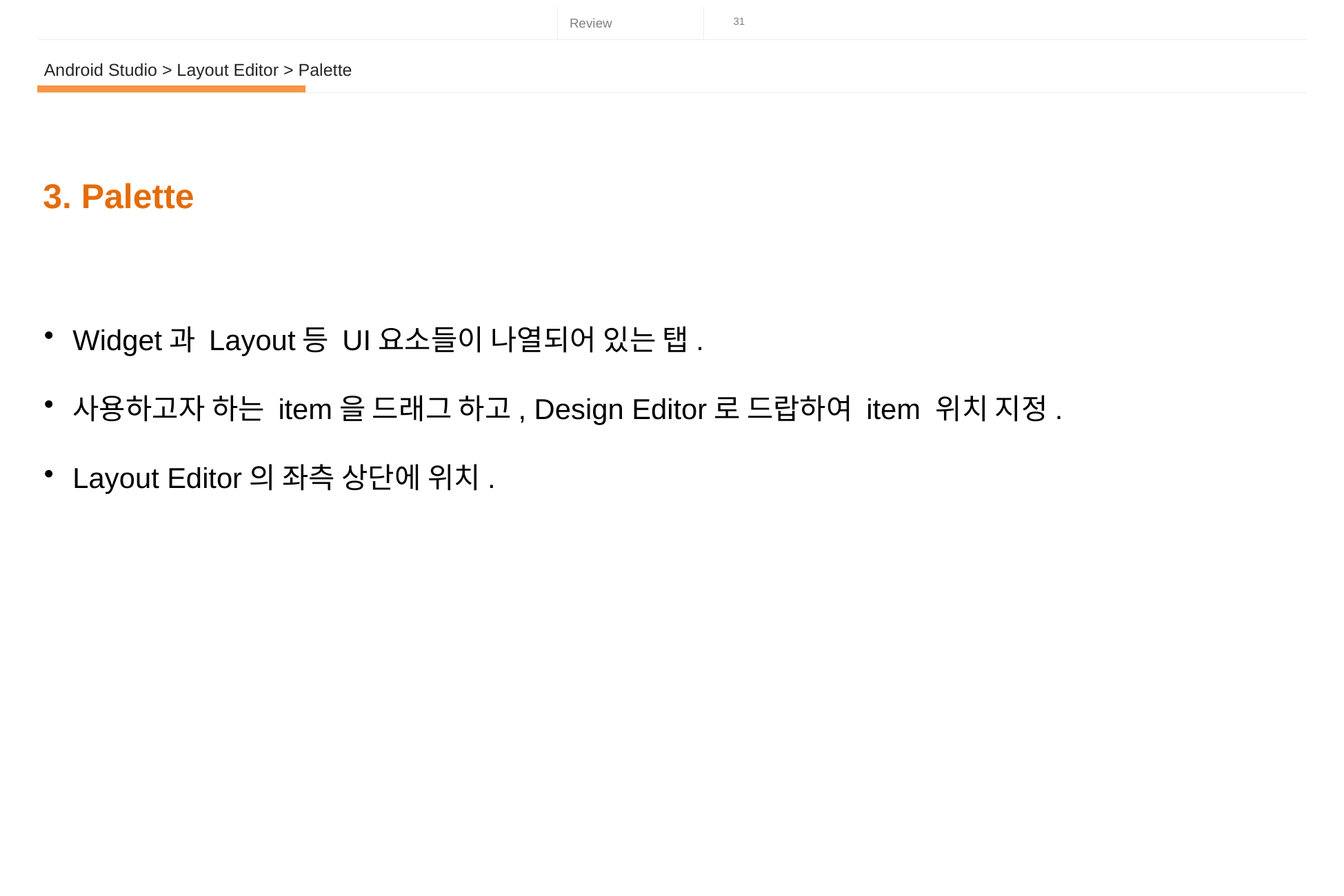

Android Studio > Layout Editor > Palette
3. Palette
Widget과 Layout등 UI요소들이 나열되어 있는 탭.
사용하고자 하는 item을 드래그 하고, Design Editor로 드랍하여 item 위치 지정.
Layout Editor의 좌측 상단에 위치.